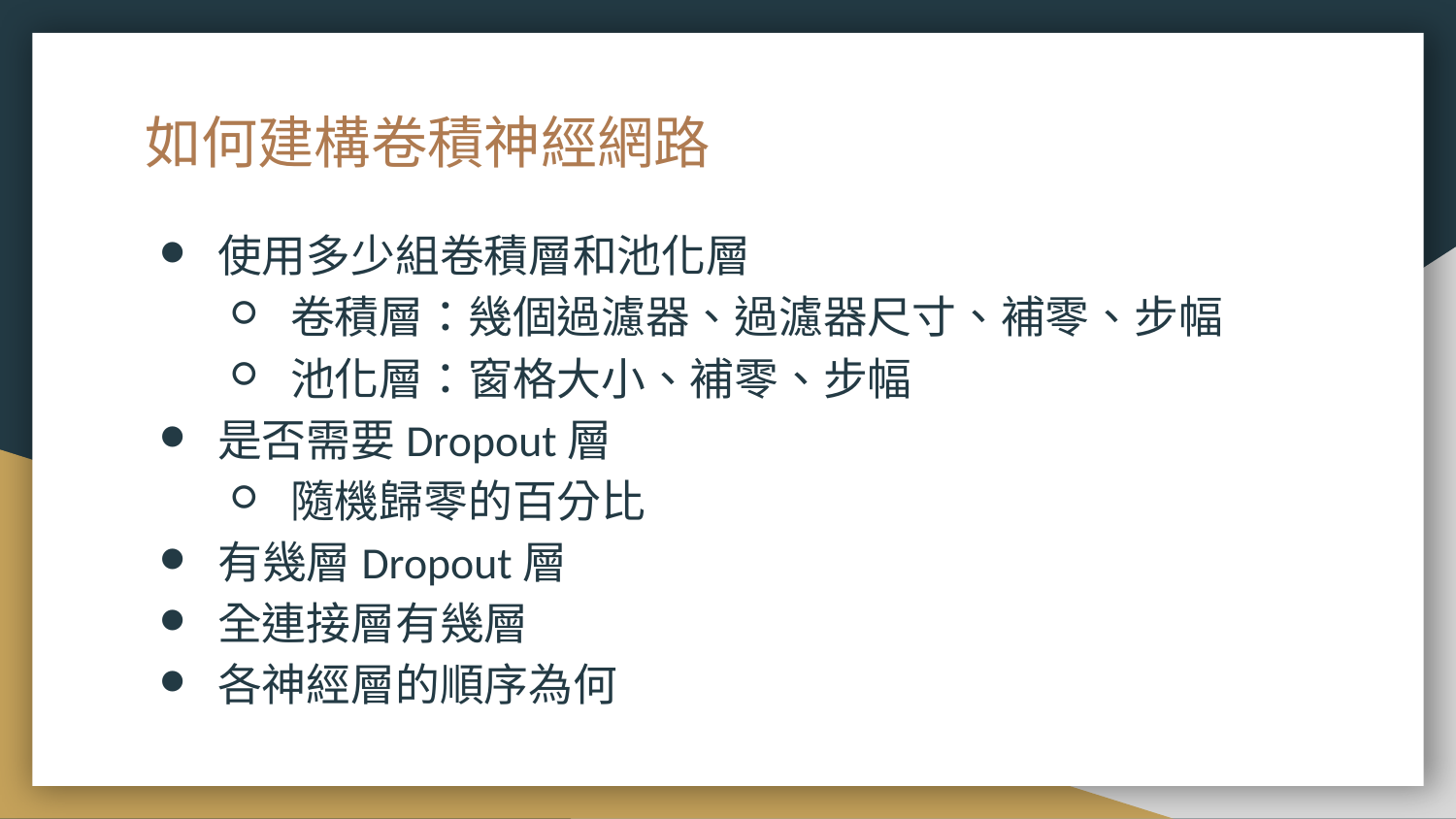

# 如何建構卷積神經網路
使用多少組卷積層和池化層
卷積層：幾個過濾器、過濾器尺寸、補零、步幅
池化層：窗格大小、補零、步幅
是否需要Dropout層
隨機歸零的百分比
有幾層Dropout層
全連接層有幾層
各神經層的順序為何